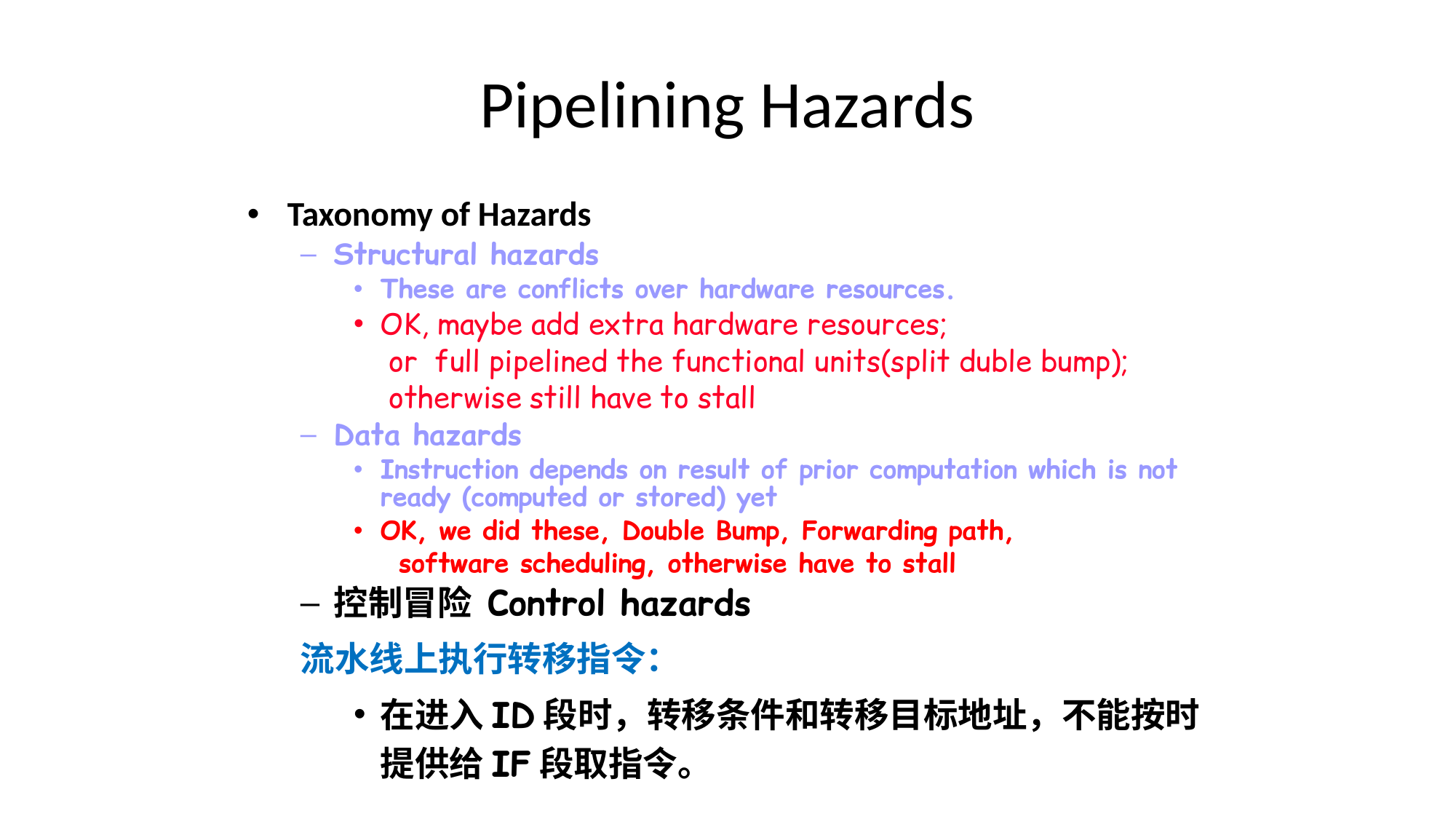

# Pipelining Hazards
Taxonomy of Hazards
Structural hazards
These are conflicts over hardware resources.
OK, maybe add extra hardware resources;
    or  full pipelined the functional units(split duble bump);
    otherwise still have to stall
Data hazards
Instruction depends on result of prior computation which is not ready (computed or stored) yet
OK, we did these, Double Bump, Forwarding path,
    software scheduling, otherwise have to stall
控制冒险 Control hazards
流水线上执行转移指令：
在进入ID段时，转移条件和转移目标地址，不能按时提供给IF段取指令。
197